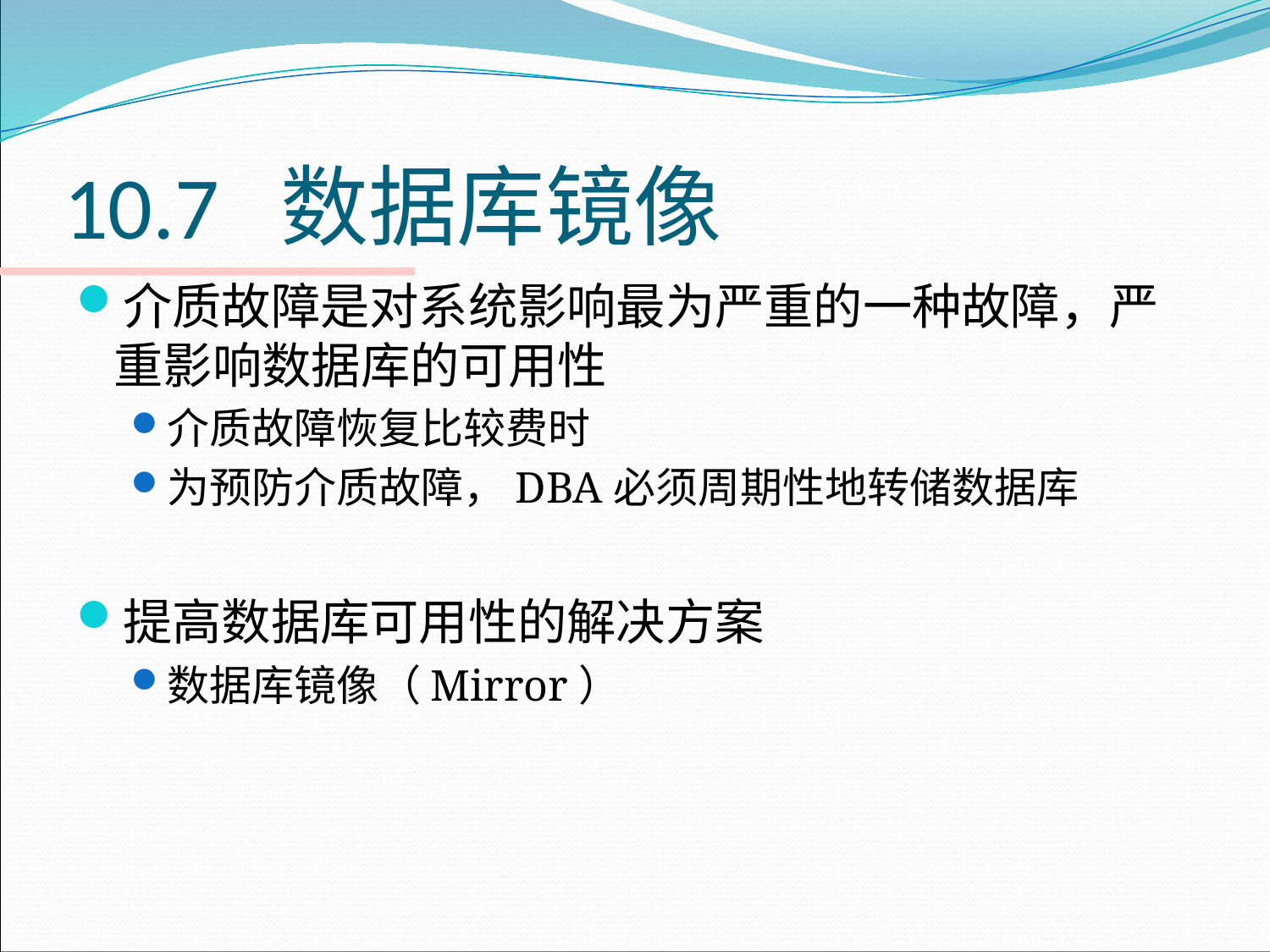

# 10.7  数据库镜像
介质故障是对系统影响最为严重的一种故障，严重影响数据库的可用性
介质故障恢复比较费时
为预防介质故障，DBA必须周期性地转储数据库

提高数据库可用性的解决方案
数据库镜像（Mirror）

969